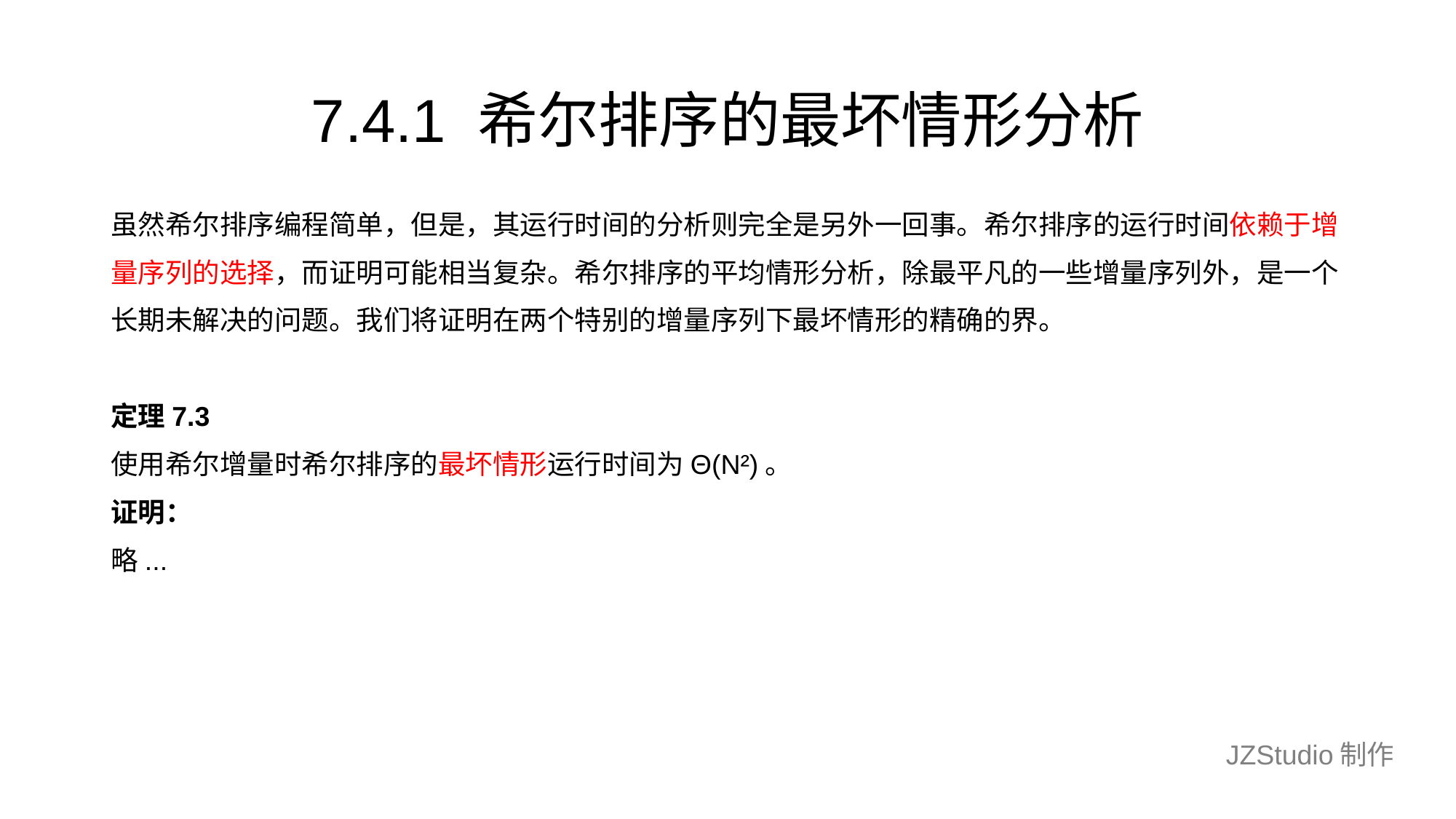

# 7.4.1 希尔排序的最坏情形分析
虽然希尔排序编程简单，但是，其运行时间的分析则完全是另外一回事。希尔排序的运行时间依赖于增
量序列的选择，而证明可能相当复杂。希尔排序的平均情形分析，除最平凡的一些增量序列外，是一个
长期未解决的问题。我们将证明在两个特别的增量序列下最坏情形的精确的界。

定理7.3
使用希尔增量时希尔排序的最坏情形运行时间为Θ(N²)。
证明：
略...